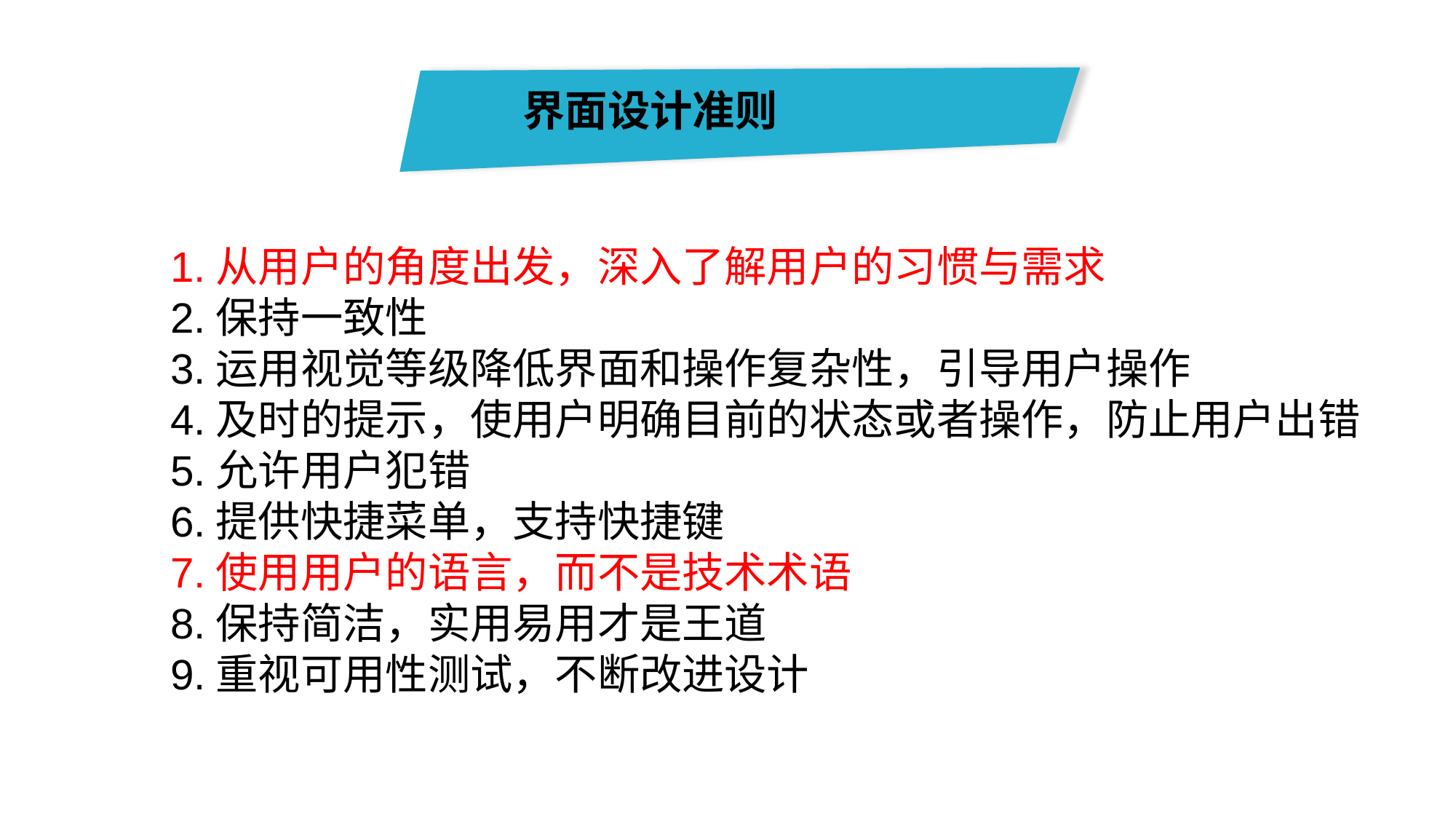

界面设计准则
1.从用户的角度出发，深入了解用户的习惯与需求
2.保持一致性
3.运用视觉等级降低界面和操作复杂性，引导用户操作
4.及时的提示，使用户明确目前的状态或者操作，防止用户出错
5.允许用户犯错
6.提供快捷菜单，支持快捷键
7.使用用户的语言，而不是技术术语
8.保持简洁，实用易用才是王道
9.重视可用性测试，不断改进设计

40%

添加文本